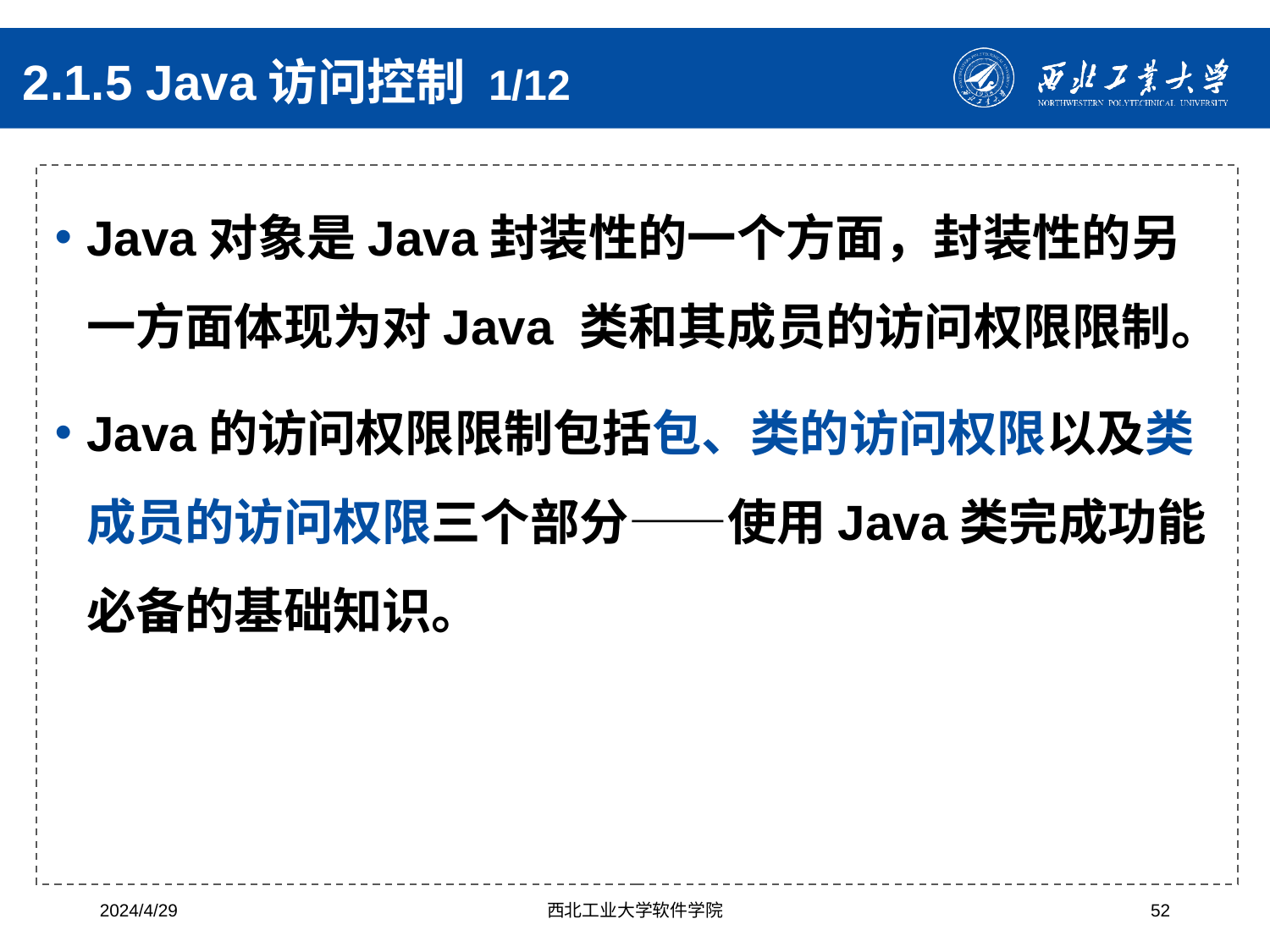

# 2.1.5 Java访问控制 1/12
Java对象是Java封装性的一个方面，封装性的另一方面体现为对Java 类和其成员的访问权限限制。
Java的访问权限限制包括包、类的访问权限以及类成员的访问权限三个部分——使用Java类完成功能必备的基础知识。

2024/4/29
西北工业大学软件学院
52